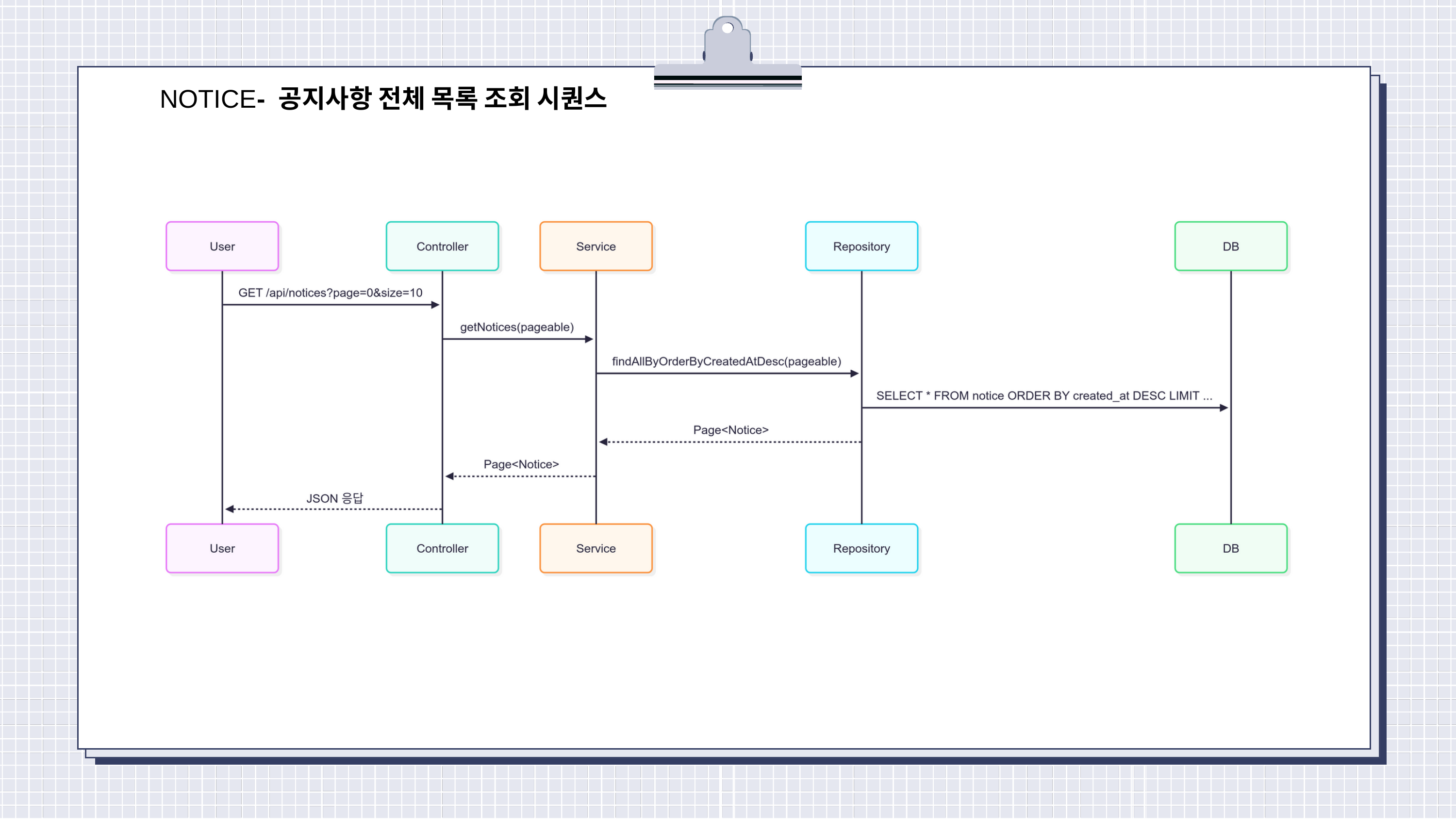

NOTICE- 공지사항 전체 목록 조회 시퀀스

진행 상황 요약